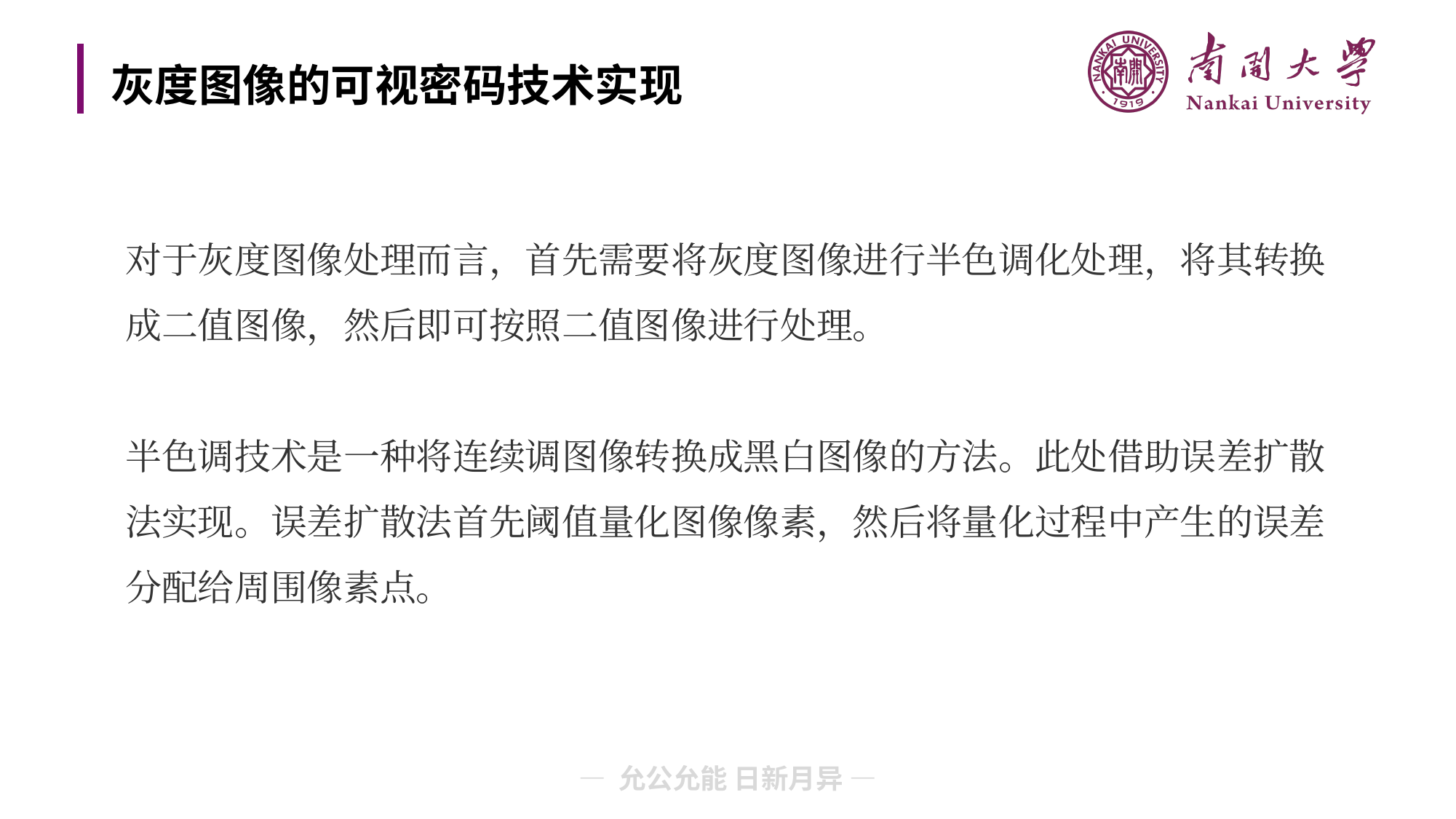

# 灰度图像的可视密码技术实现
对于灰度图像处理而言，首先需要将灰度图像进行半色调化处理，将其转换成二值图像，然后即可按照二值图像进行处理。

半色调技术是一种将连续调图像转换成黑白图像的方法。此处借助误差扩散法实现。误差扩散法首先阈值量化图像像素，然后将量化过程中产生的误差分配给周围像素点。